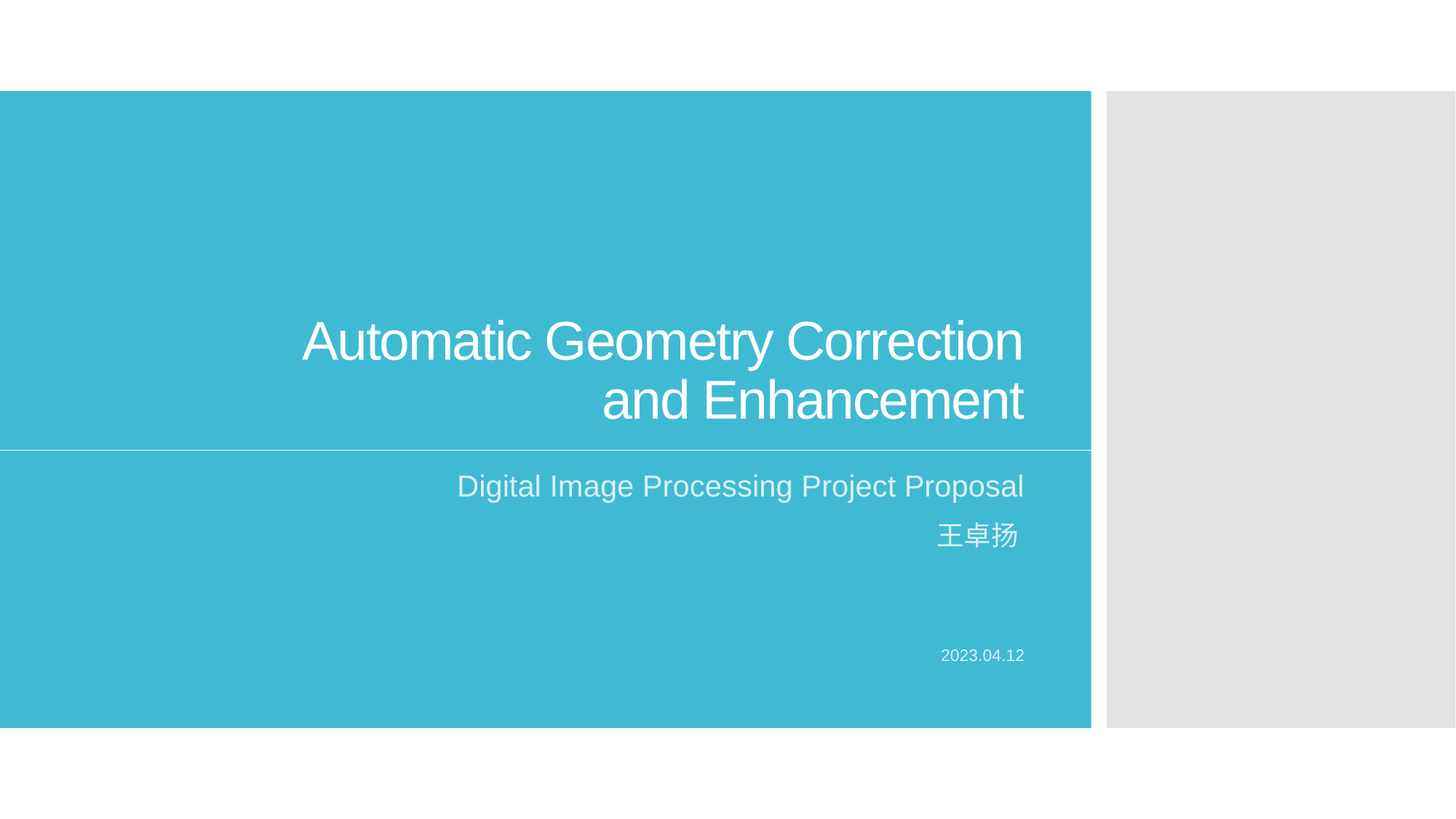

# Automatic Geometry Correction and Enhancement
Digital Image Processing Project Proposal
王卓扬

2023.04.12